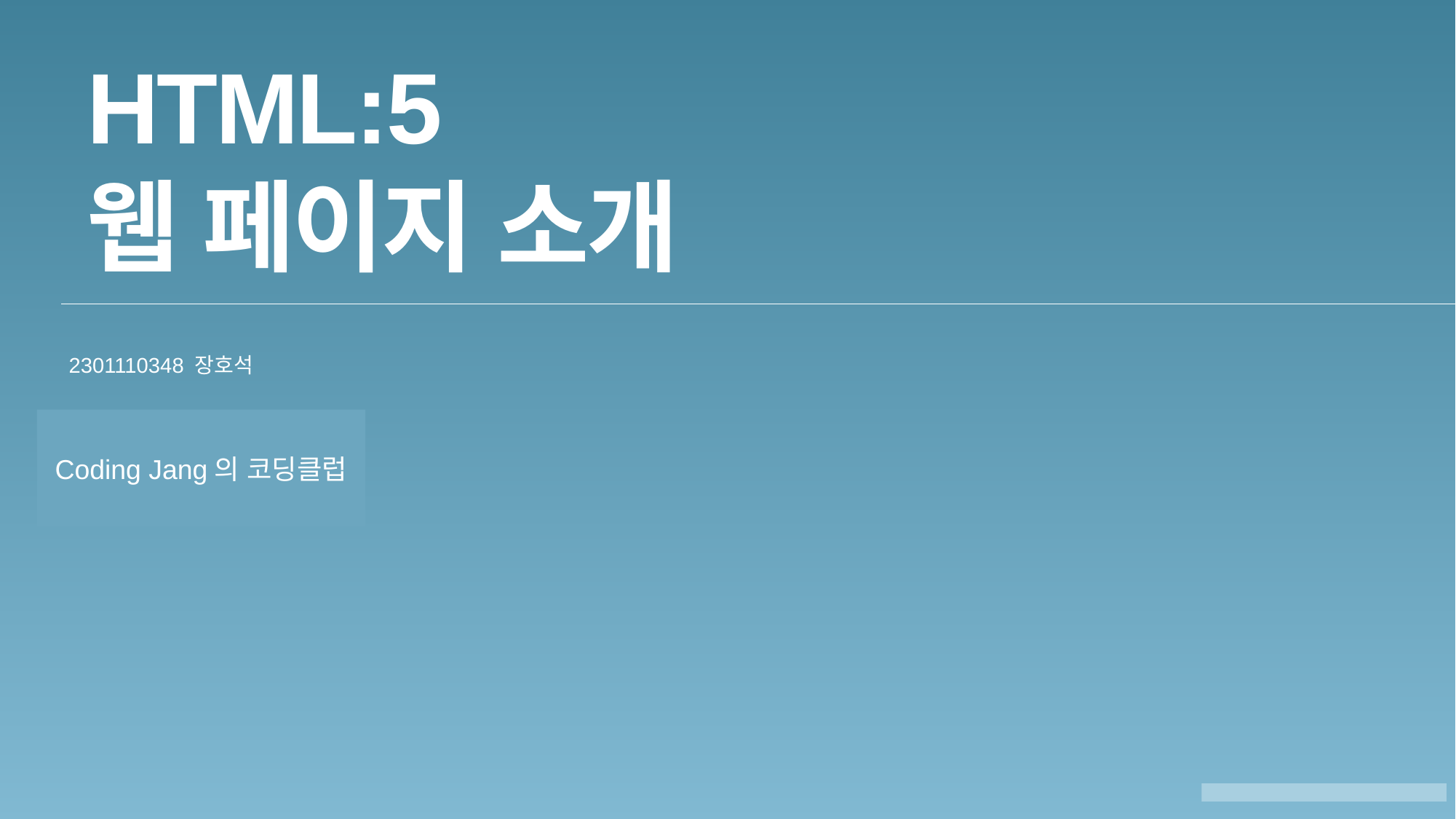

HTML:5
웹 페이지 소개
2301110348 장호석
Coding Jang의 코딩클럽